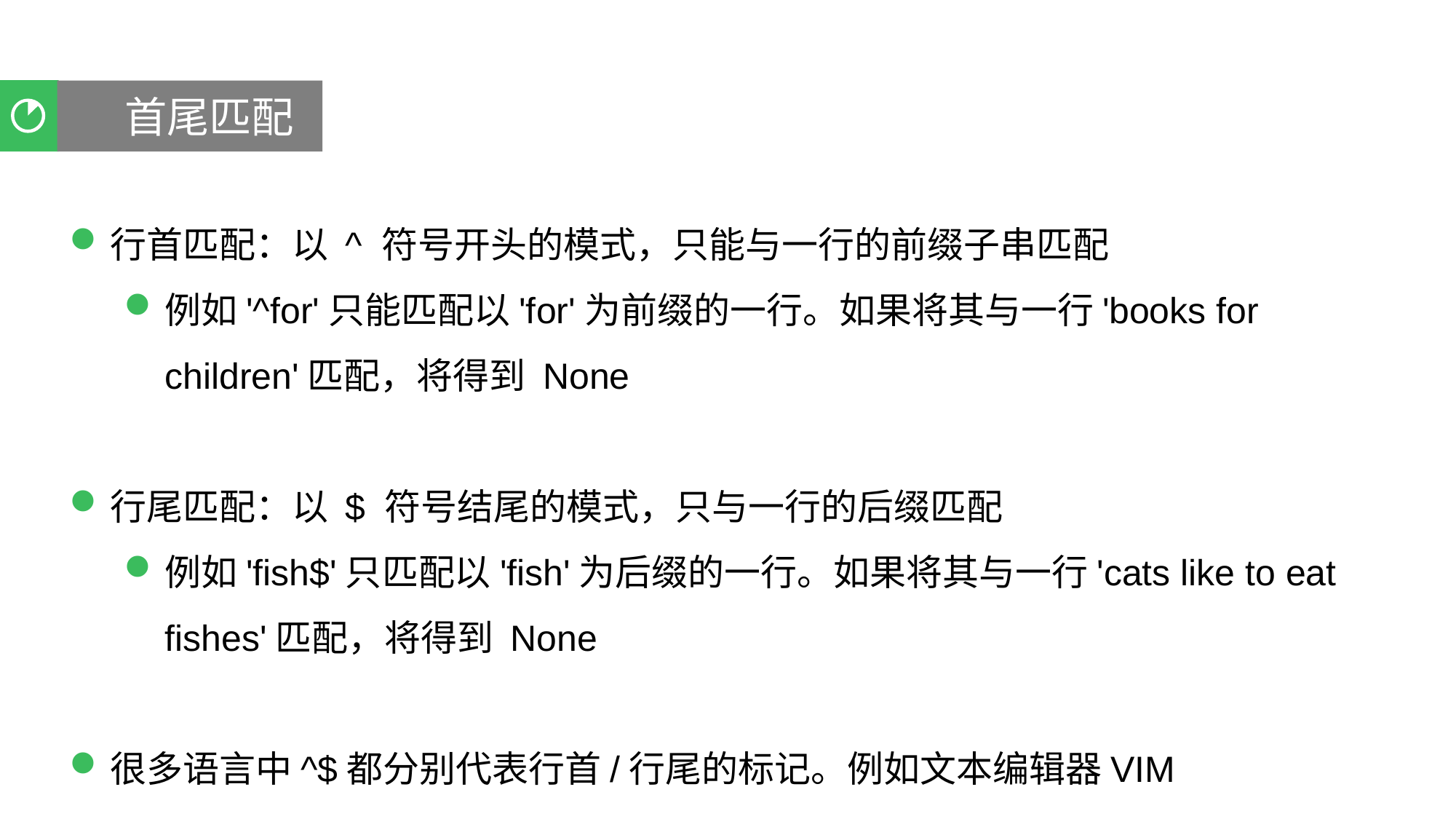

首尾匹配

聚类分析
行首匹配：以 ^ 符号开头的模式，只能与一行的前缀子串匹配
例如'^for'只能匹配以'for'为前缀的一行。如果将其与一行'books for children'匹配，将得到 None

行尾匹配：以 $ 符号结尾的模式，只与一行的后缀匹配
例如'fish$'只匹配以'fish'为后缀的一行。如果将其与一行'cats like to eat fishes'匹配，将得到 None

很多语言中^$都分别代表行首/行尾的标记。例如文本编辑器VIM